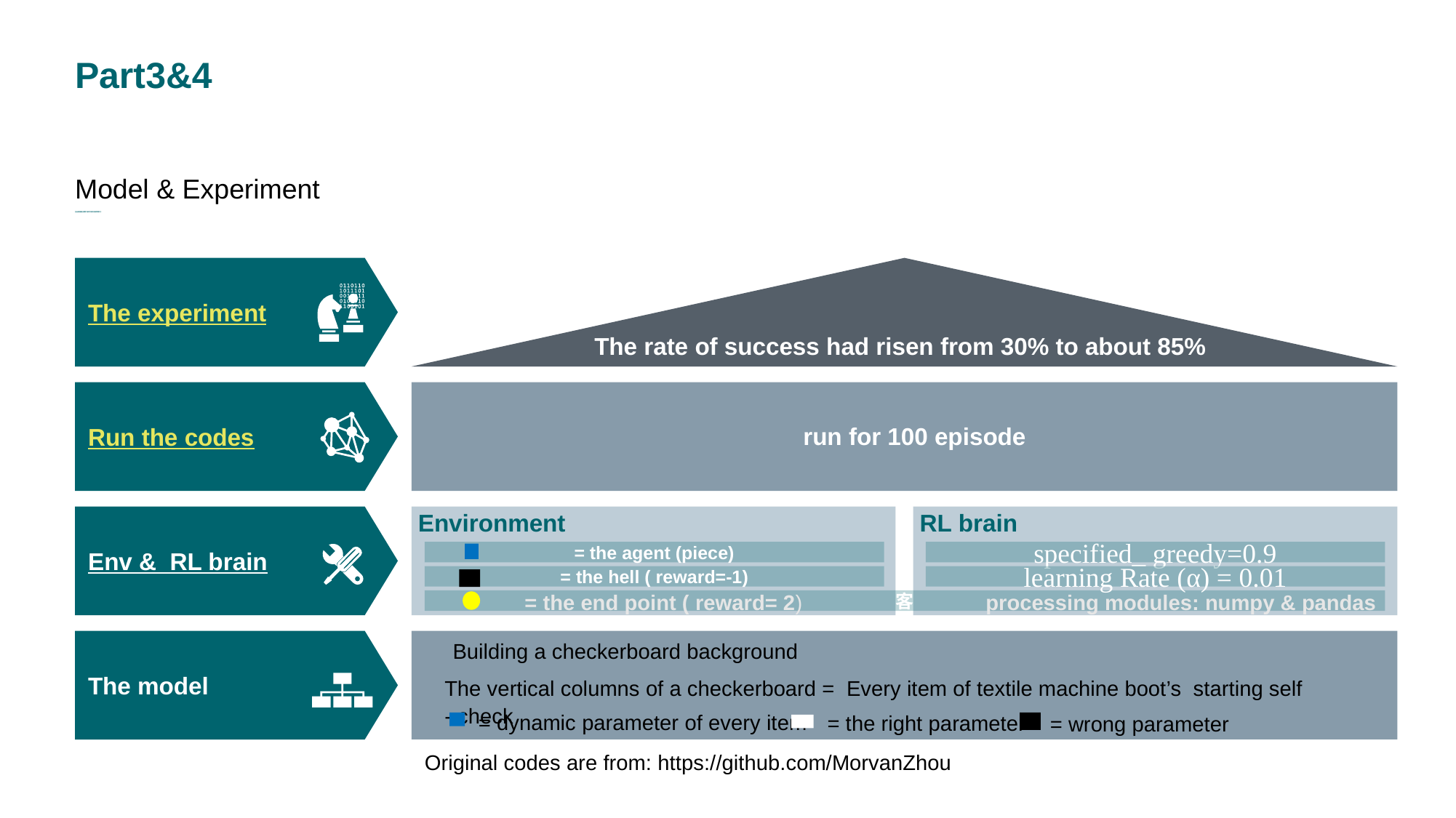

# Part3&4
Model & Experiment
企业如何建立数字化时代的可持续竞争力：
The experiment

The rate of success had risen from 30% to about 85%
Run the codes

 run for 100 episode
Env &  RL brain
Environment
RL brain

= the agent (piece)
specified_ greedy=0.9

= the hell ( reward=-1)
learning Rate (α) = 0.01

= the end point ( reward= 2)
processing modules: numpy & pandas
客

The model

Building a checkerboard background

The vertical columns of a checkerboard =  Every item of textile machine boot’s  starting self - check

= dynamic parameter of every item
= the right parameter
= wrong parameter

Original codes are from: https://github.com/MorvanZhou